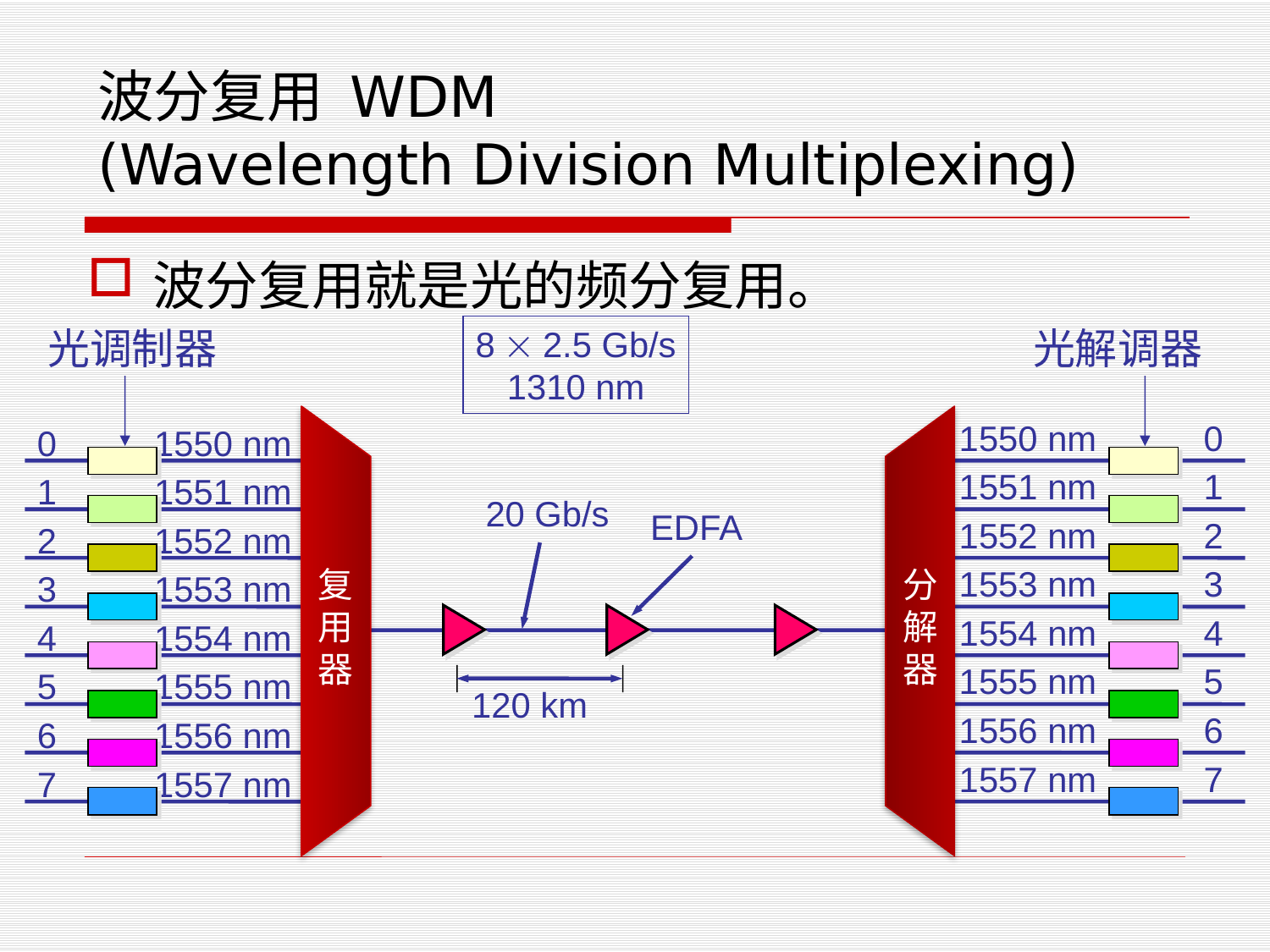

# 波分复用 WDM (Wavelength Division Multiplexing)
波分复用就是光的频分复用。
光调制器
光解调器
8 × 2.5 Gb/s
1310 nm

 1550 nm           0
 1551 nm           1
 1552 nm           2
 1553 nm           3
 1554 nm           4
 1555 nm           5
 1556 nm           6
 1557 nm           7
0          1550 nm
1          1551 nm
2          1552 nm
3          1553 nm
4          1554 nm
5          1555 nm
6          1556 nm
7          1557 nm

20 Gb/s

EDFA

复
用
器
分
解
器

120 km